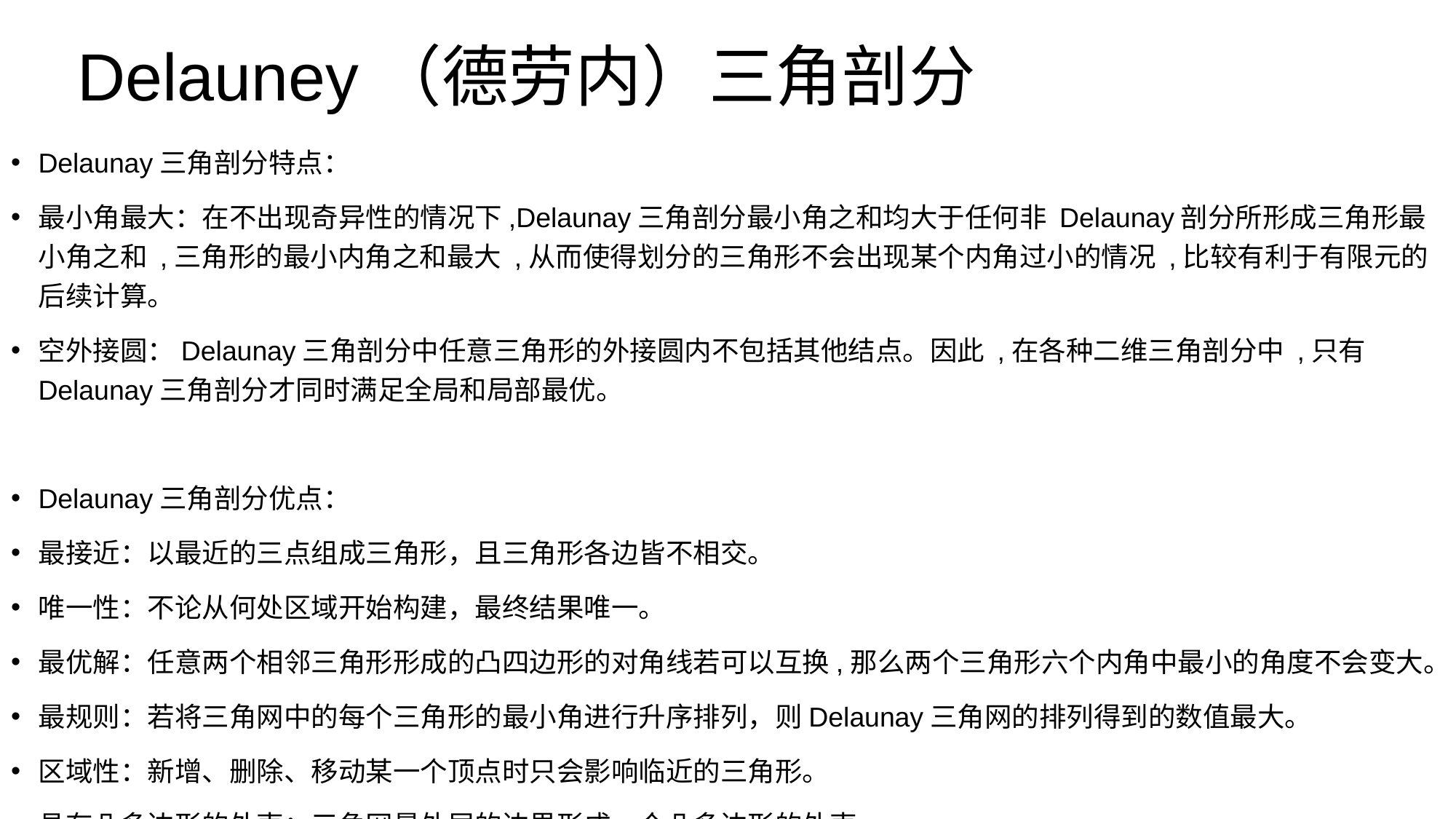

# Delauney（德劳内）三角剖分
Delaunay三角剖分特点：
最小角最大：在不出现奇异性的情况下,Delaunay三角剖分最小角之和均大于任何非 Delaunay剖分所形成三角形最小角之和 ,三角形的最小内角之和最大 ,从而使得划分的三角形不会出现某个内角过小的情况 ,比较有利于有限元的后续计算。
空外接圆：Delaunay三角剖分中任意三角形的外接圆内不包括其他结点。因此 ,在各种二维三角剖分中 ,只有 Delaunay三角剖分才同时满足全局和局部最优。

Delaunay三角剖分优点：
最接近：以最近的三点组成三角形，且三角形各边皆不相交。
唯一性：不论从何处区域开始构建，最终结果唯一。
最优解：任意两个相邻三角形形成的凸四边形的对角线若可以互换,那么两个三角形六个内角中最小的角度不会变大。
最规则：若将三角网中的每个三角形的最小角进行升序排列，则Delaunay三角网的排列得到的数值最大。
区域性：新增、删除、移动某一个顶点时只会影响临近的三角形。
具有凸多边形的外壳：三角网最外层的边界形成一个凸多边形的外壳。